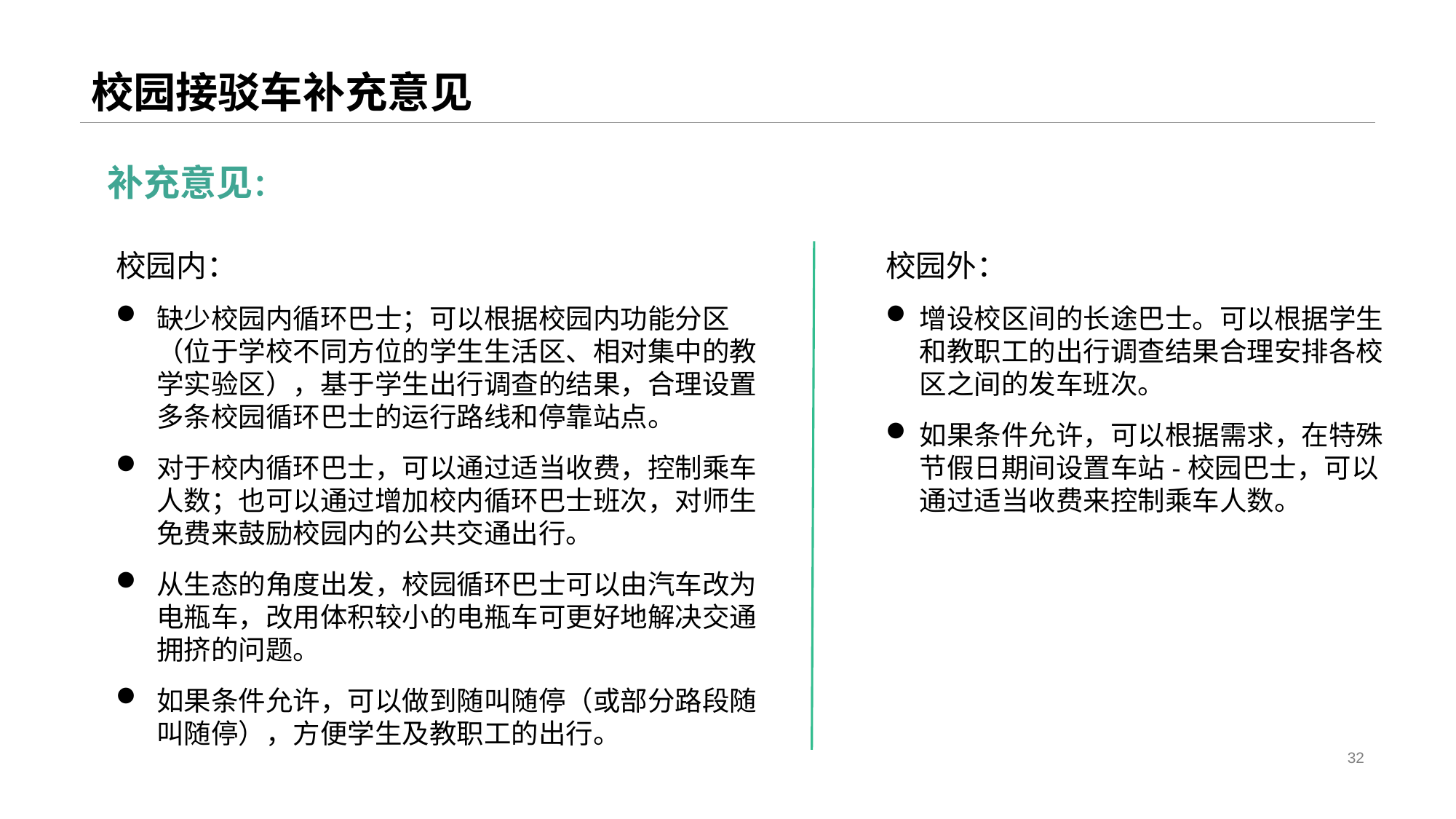

# 校园接驳车补充意见
补充意见：
校园内：
缺少校园内循环巴士；可以根据校园内功能分区（位于学校不同方位的学生生活区、相对集中的教学实验区），基于学生出行调查的结果，合理设置多条校园循环巴士的运行路线和停靠站点。
对于校内循环巴士，可以通过适当收费，控制乘车人数；也可以通过增加校内循环巴士班次，对师生免费来鼓励校园内的公共交通出行。
从生态的角度出发，校园循环巴士可以由汽车改为电瓶车，改用体积较小的电瓶车可更好地解决交通拥挤的问题。
如果条件允许，可以做到随叫随停（或部分路段随叫随停），方便学生及教职工的出行。

校园外：
增设校区间的长途巴士。可以根据学生和教职工的出行调查结果合理安排各校区之间的发车班次。
如果条件允许，可以根据需求，在特殊节假日期间设置车站-校园巴士，可以通过适当收费来控制乘车人数。

32